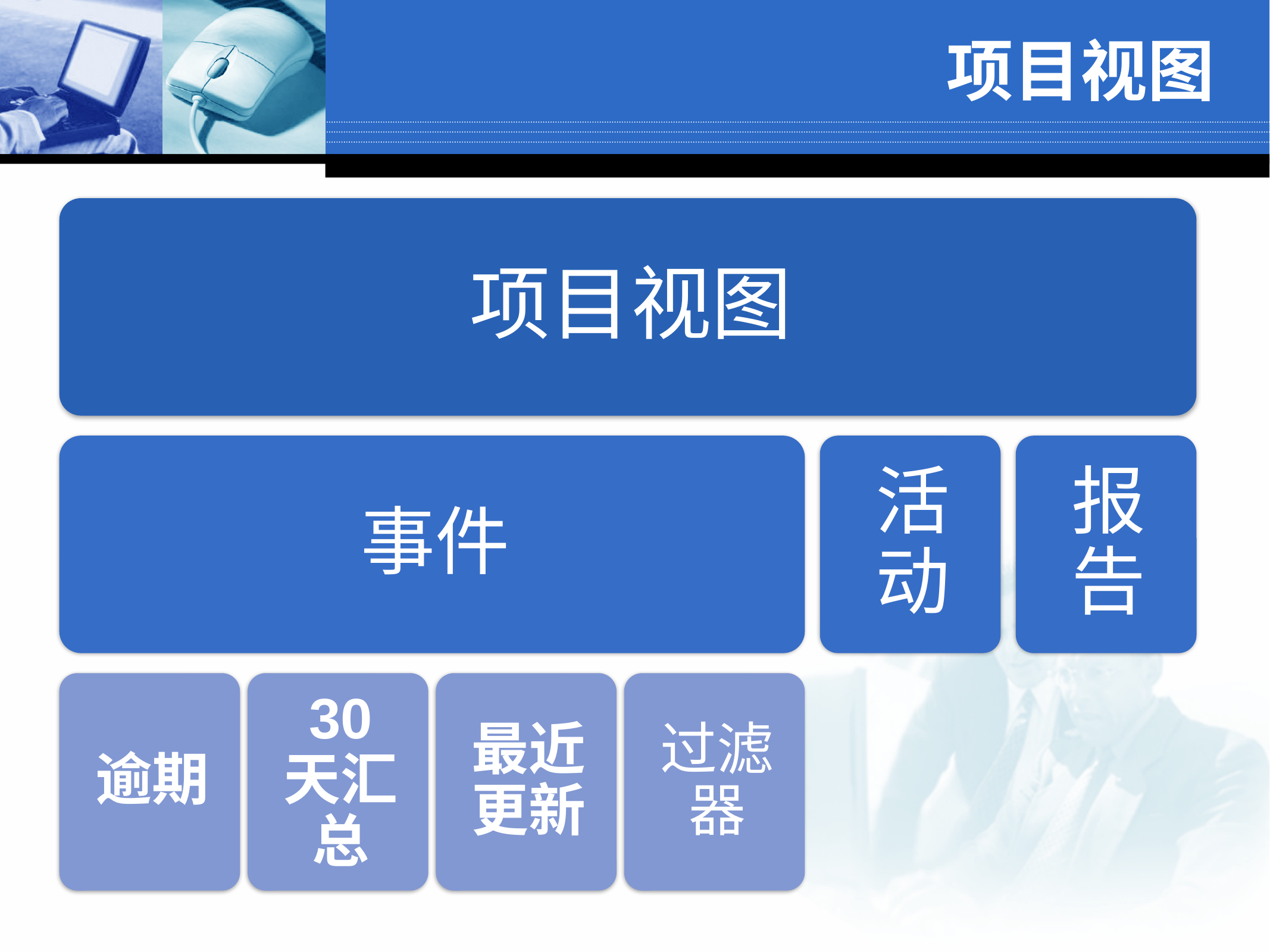

# 项目视图
项目视图
事件
逾期
30 天汇总
最近更新
过滤器
活动
报告